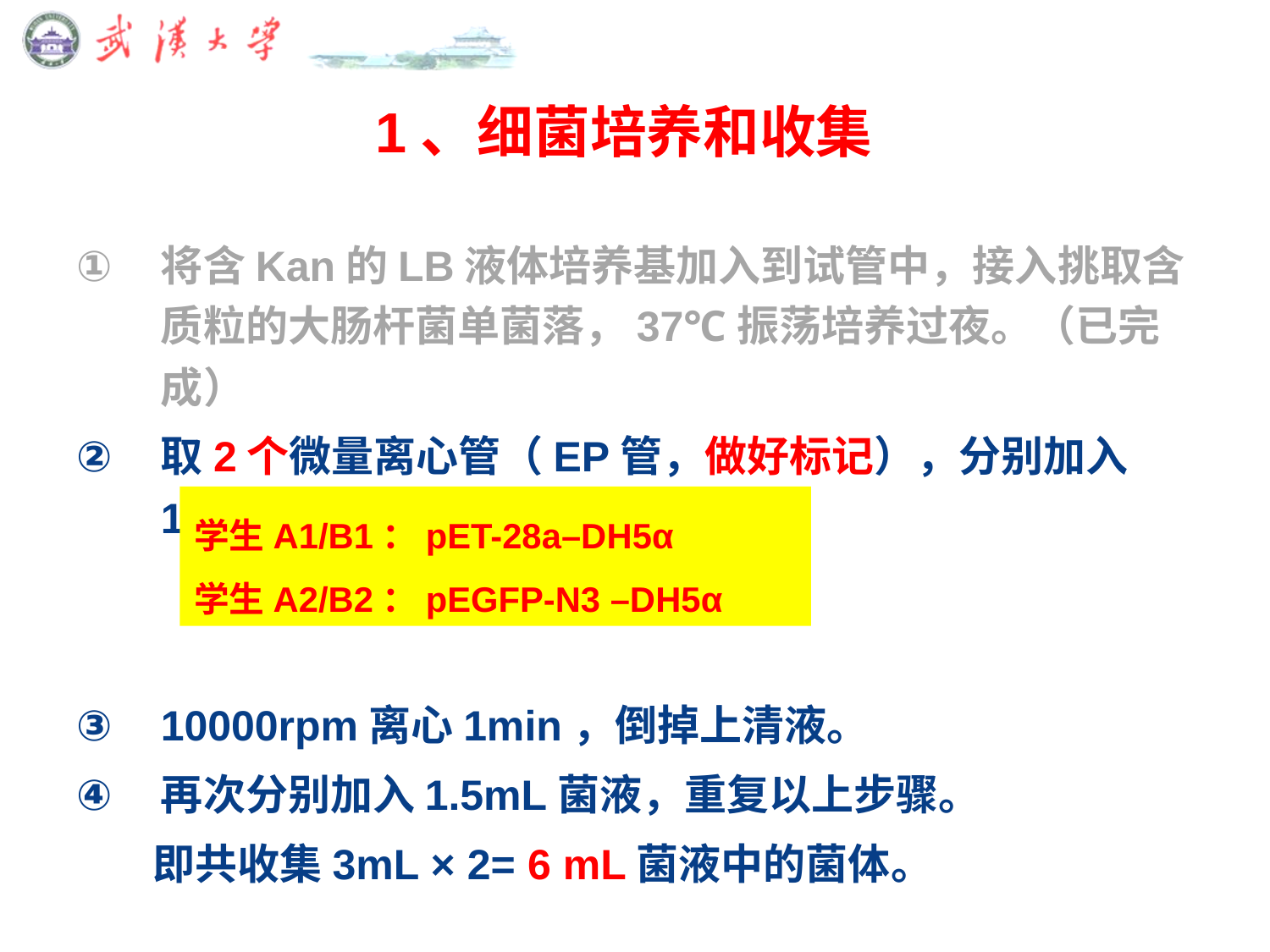

# 1、细菌培养和收集
将含Kan的LB液体培养基加入到试管中，接入挑取含质粒的大肠杆菌单菌落，37℃振荡培养过夜。（已完成）
取2个微量离心管（EP管，做好标记），分别加入1.5mL菌液。

10000rpm离心1min，倒掉上清液。
再次分别加入1.5mL菌液，重复以上步骤。
       即共收集3mL × 2= 6 mL菌液中的菌体。
学生A1/B1：pET-28a–DH5α
学生A2/B2：pEGFP-N3 –DH5α